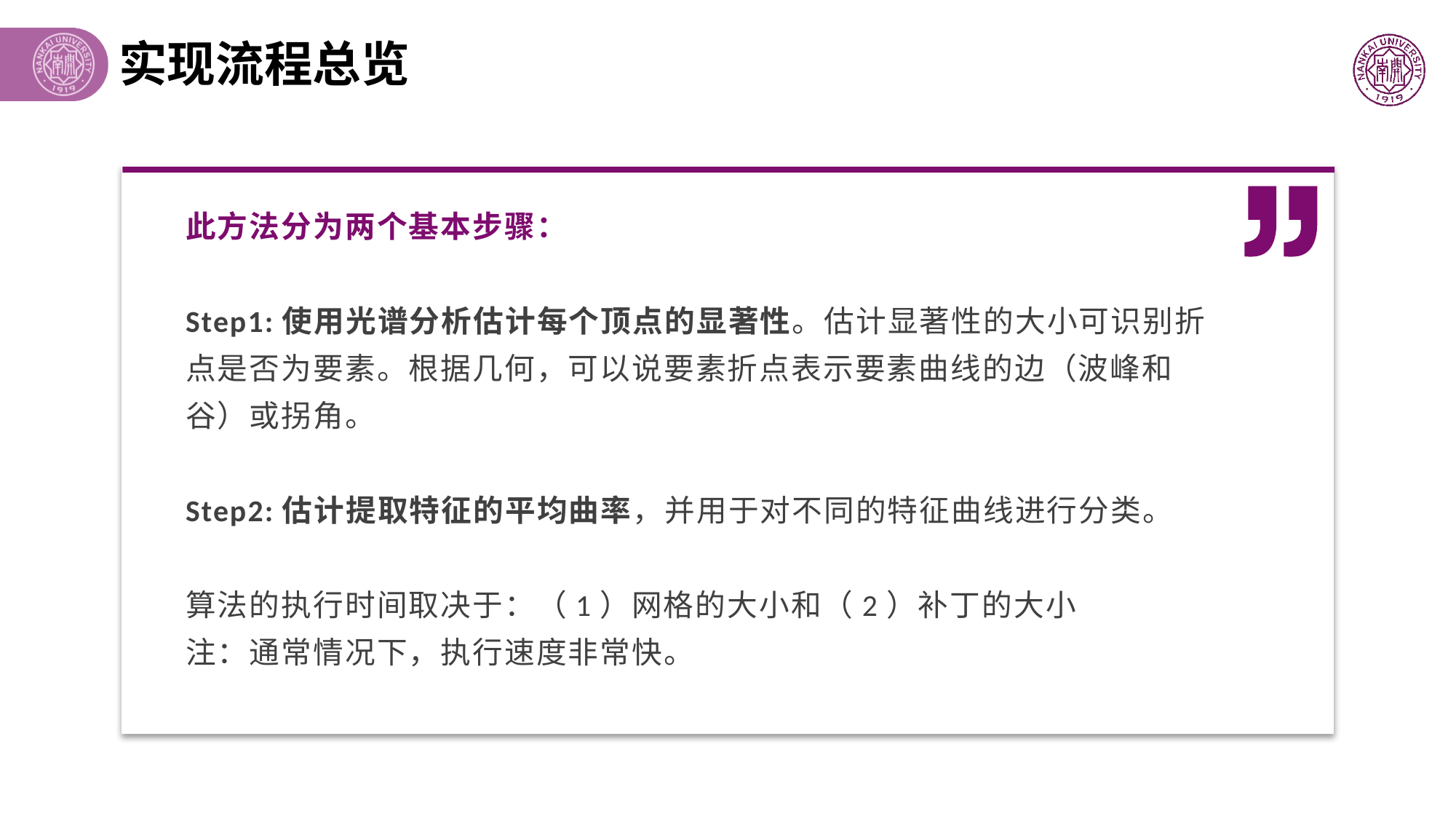

实现流程总览

此方法分为两个基本步骤：

Step1:使用光谱分析估计每个顶点的显著性。估计显著性的大小可识别折点是否为要素。根据几何，可以说要素折点表示要素曲线的边（波峰和谷）或拐角。

Step2:估计提取特征的平均曲率，并用于对不同的特征曲线进行分类。

算法的执行时间取决于：（1）网格的大小和（2）补丁的大小
注：通常情况下，执行速度非常快。